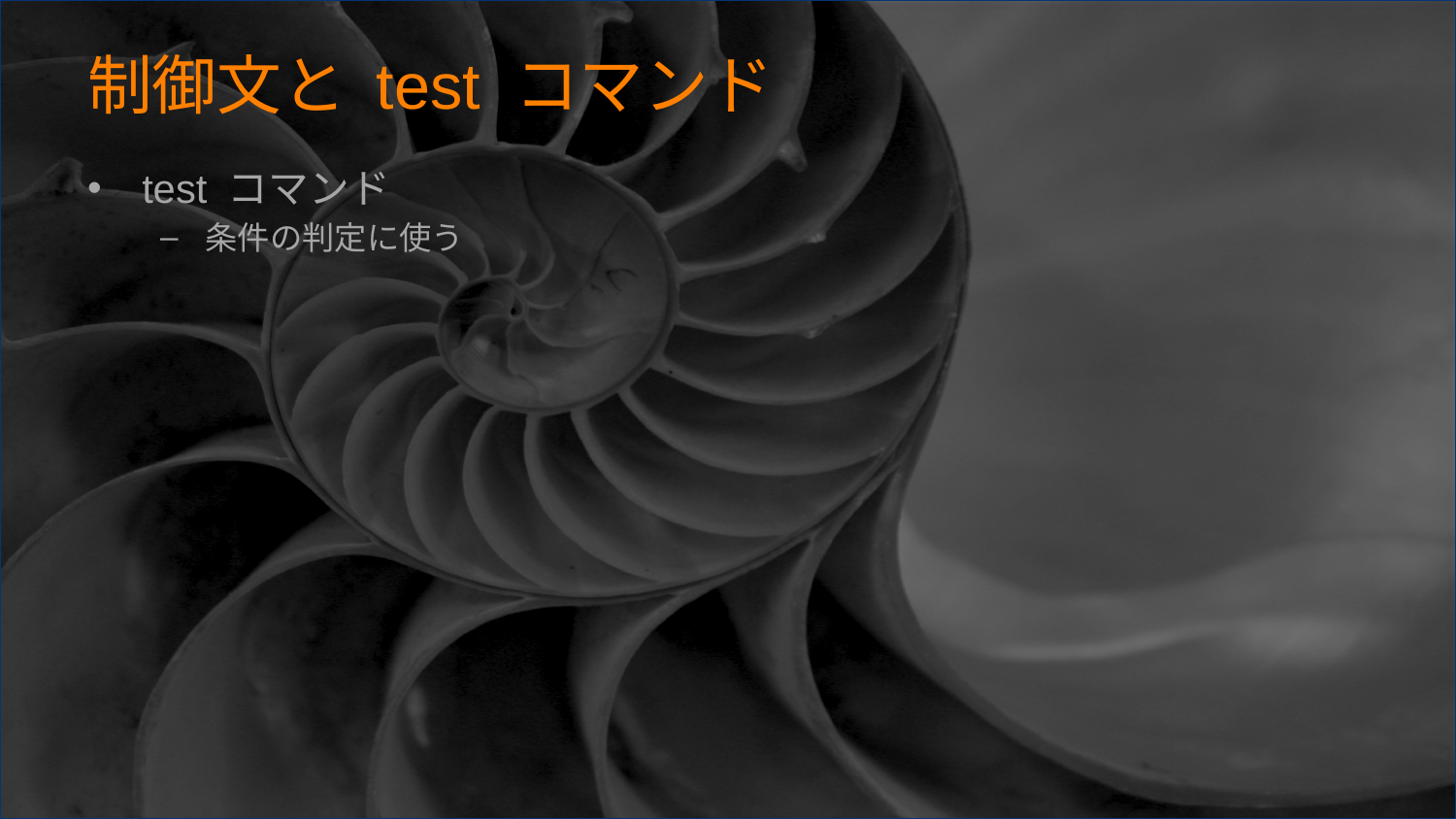

# 制御文と test コマンド
test コマンド
条件の判定に使う